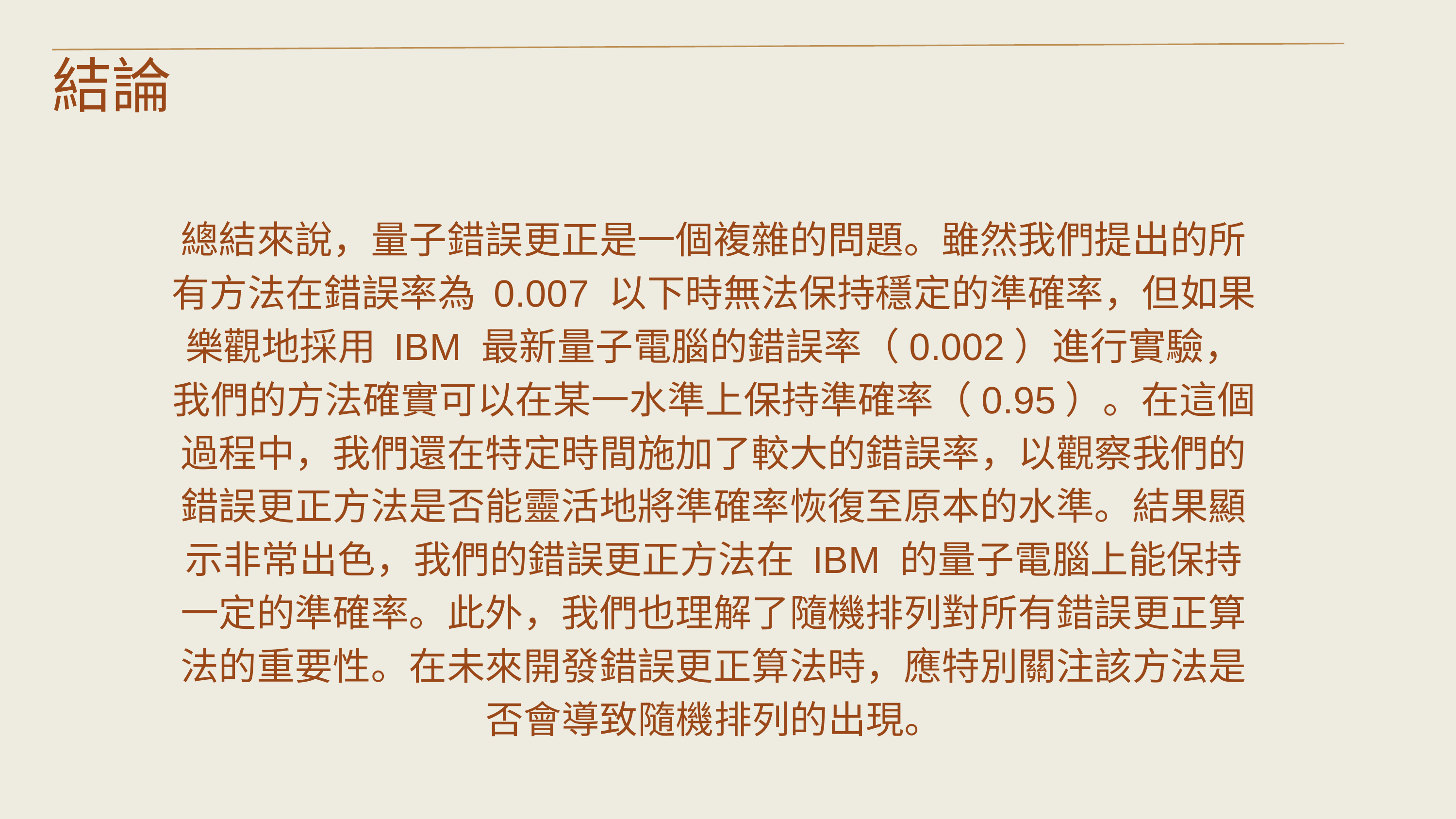

結論
總結來說，量子錯誤更正是一個複雜的問題。雖然我們提出的所有方法在錯誤率為 0.007 以下時無法保持穩定的準確率，但如果樂觀地採用 IBM 最新量子電腦的錯誤率（0.002）進行實驗，我們的方法確實可以在某一水準上保持準確率（0.95）。在這個過程中，我們還在特定時間施加了較大的錯誤率，以觀察我們的錯誤更正方法是否能靈活地將準確率恢復至原本的水準。結果顯示非常出色，我們的錯誤更正方法在 IBM 的量子電腦上能保持一定的準確率。此外，我們也理解了隨機排列對所有錯誤更正算法的重要性。在未來開發錯誤更正算法時，應特別關注該方法是否會導致隨機排列的出現。